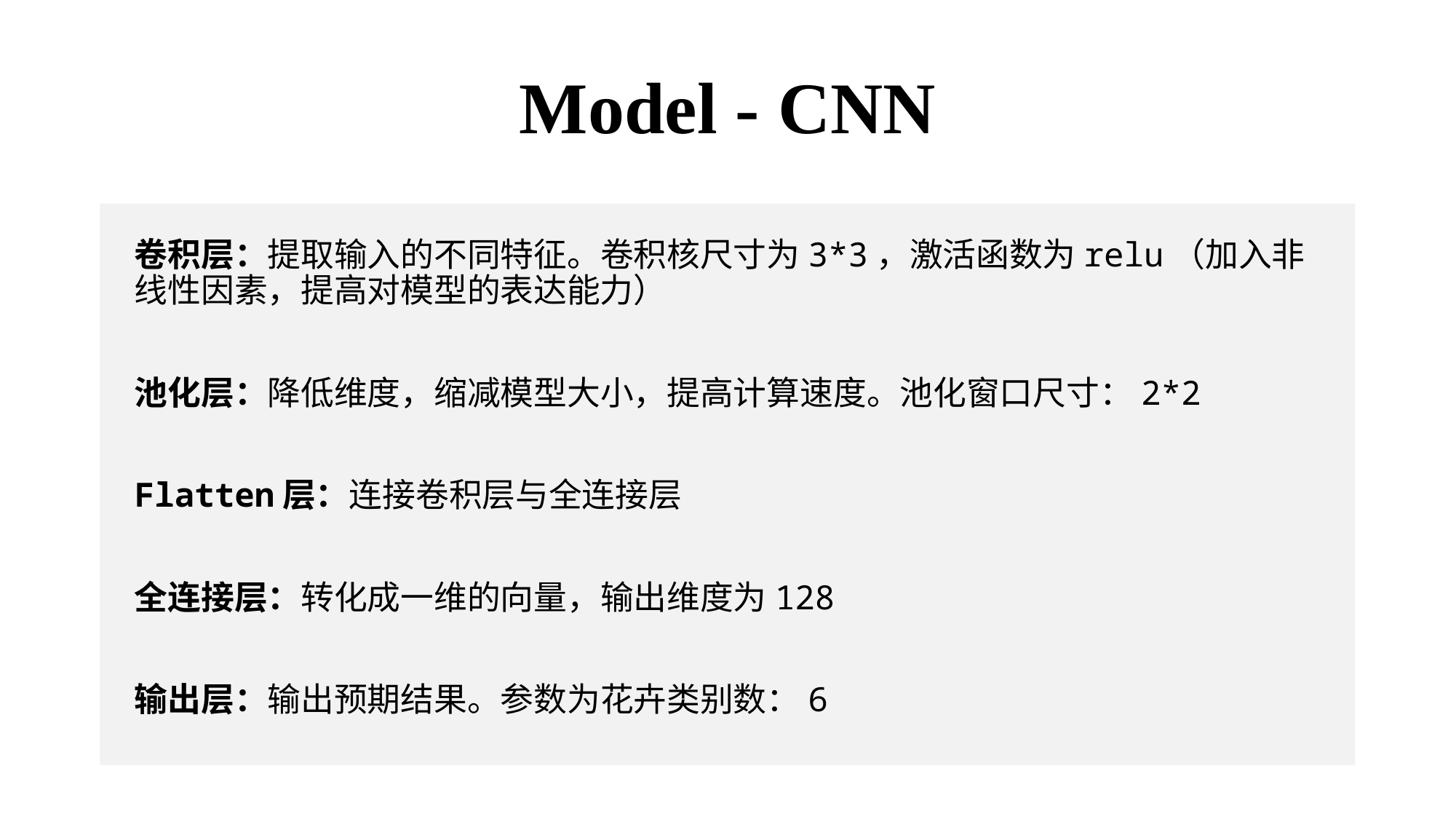

# Model - CNN
卷积层：提取输入的不同特征。卷积核尺寸为3*3，激活函数为relu（加入非线性因素，提高对模型的表达能力）

池化层：降低维度，缩减模型大小，提高计算速度。池化窗口尺寸：2*2

Flatten层：连接卷积层与全连接层

全连接层：转化成一维的向量，输出维度为128

输出层：输出预期结果。参数为花卉类别数：6